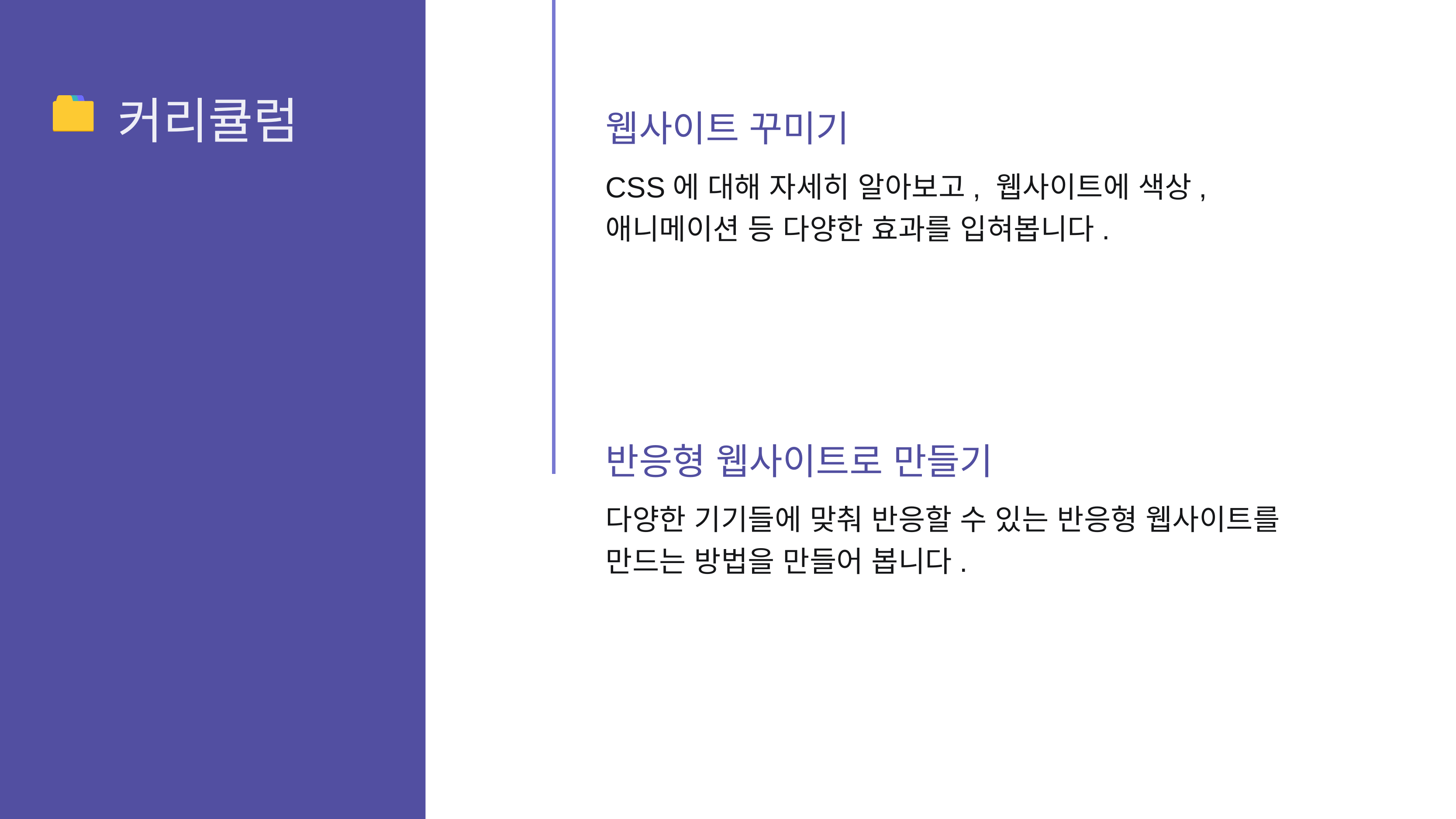

웹사이트 꾸미기

CSS에 대해 자세히 알아보고, 웹사이트에 색상, 애니메이션 등 다양한 효과를 입혀봅니다.

반응형 웹사이트로 만들기

다양한 기기들에 맞춰 반응할 수 있는 반응형 웹사이트를 만드는 방법을 만들어 봅니다.